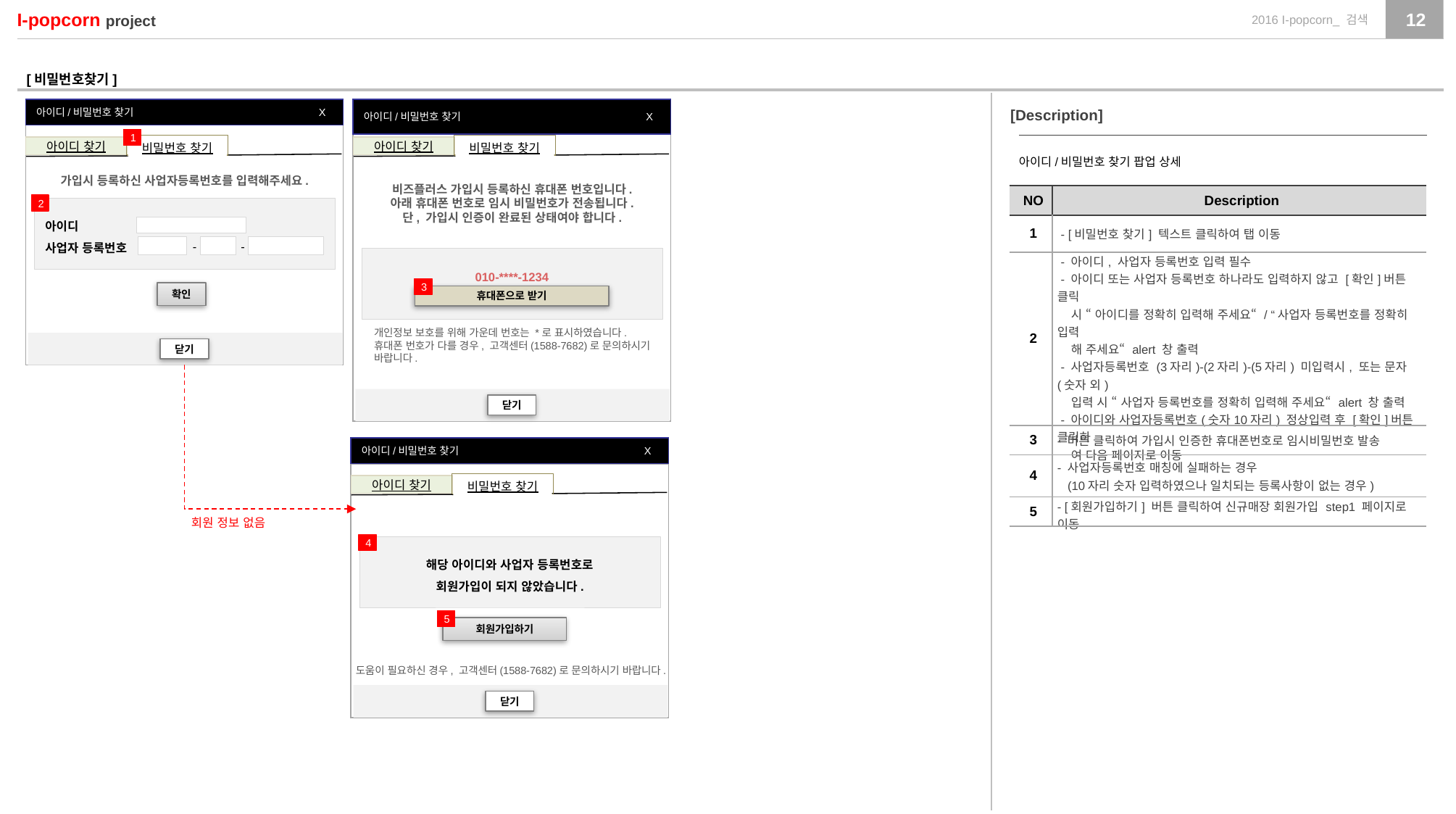

[비밀번호찾기]
아이디/비밀번호 찾기                                                               X

확인

아이디 찾기
비밀번호 찾기
가입시 등록하신 사업자등록번호를 입력해주세요.
아이디
사업자 등록번호

-
-

닫기
아이디/비밀번호 찾기                                                               X

아이디 찾기
비밀번호 찾기
비즈플러스 가입시 등록하신 휴대폰 번호입니다.
아래 휴대폰 번호로 임시 비밀번호가 전송됩니다.
단, 가입시 인증이 완료된 상태여야 합니다.
010-****-1234

휴대폰으로 받기
개인정보 보호를 위해 가운데 번호는 *로 표시하였습니다.
휴대폰 번호가 다를 경우, 고객센터(1588-7682)로 문의하시기
바랍니다.

닫기
[Description]
1
아이디/비밀번호 찾기 팝업 상세
| NO | Description |
| --- | --- |
| 1 | - [비밀번호 찾기] 텍스트 클릭하여 탭 이동 |
| 2 | - 아이디, 사업자 등록번호 입력 필수 - 아이디 또는 사업자 등록번호 하나라도 입력하지 않고 [확인]버튼 클릭 시 “ 아이디를 정확히 입력해 주세요“ / “사업자 등록번호를 정확히 입력 해 주세요“ alert 창 출력 - 사업자등록번호 (3자리)-(2자리)-(5자리) 미입력시, 또는 문자(숫자 외) 입력 시 “ 사업자 등록번호를 정확히 입력해 주세요“ alert 창 출력 - 아이디와 사업자등록번호(숫자10자리) 정상입력 후 [확인]버튼 클릭하 여 다음 페이지로 이동 |
| 3 | - 버튼 클릭하여 가입시 인증한 휴대폰번호로 임시비밀번호 발송 |
| 4 | - 사업자등록번호 매칭에 실패하는 경우 (10자리 숫자 입력하였으나 일치되는 등록사항이 없는 경우) |
| 5 | - [회원가입하기] 버튼 클릭하여 신규매장 회원가입 step1 페이지로 이동 |
2
3
아이디/비밀번호 찾기                                                               X

아이디 찾기
비밀번호 찾기
회원 정보 없음
4
해당 아이디와 사업자 등록번호로
회원가입이 되지 않았습니다.
5
회원가입하기
도움이 필요하신 경우, 고객센터(1588-7682)로 문의하시기 바랍니다.

닫기